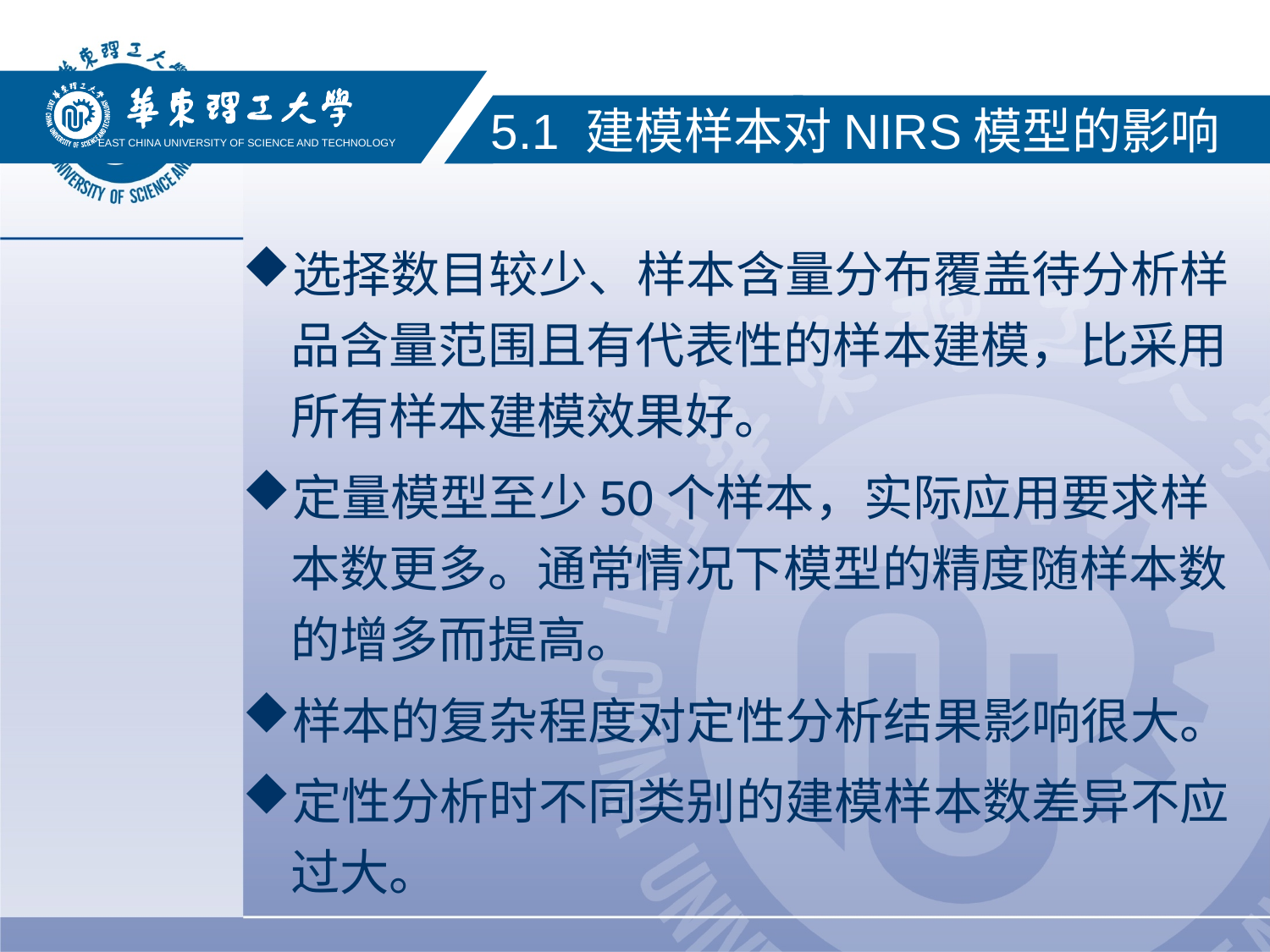

EAST CHINA UNIVERSITY OF SCIENCE AND TECHNOLOGY
5.1 建模样本对NIRS模型的影响

选择数目较少、样本含量分布覆盖待分析样品含量范围且有代表性的样本建模，比采用所有样本建模效果好。
定量模型至少50个样本，实际应用要求样本数更多。通常情况下模型的精度随样本数的增多而提高。
样本的复杂程度对定性分析结果影响很大。
定性分析时不同类别的建模样本数差异不应过大。